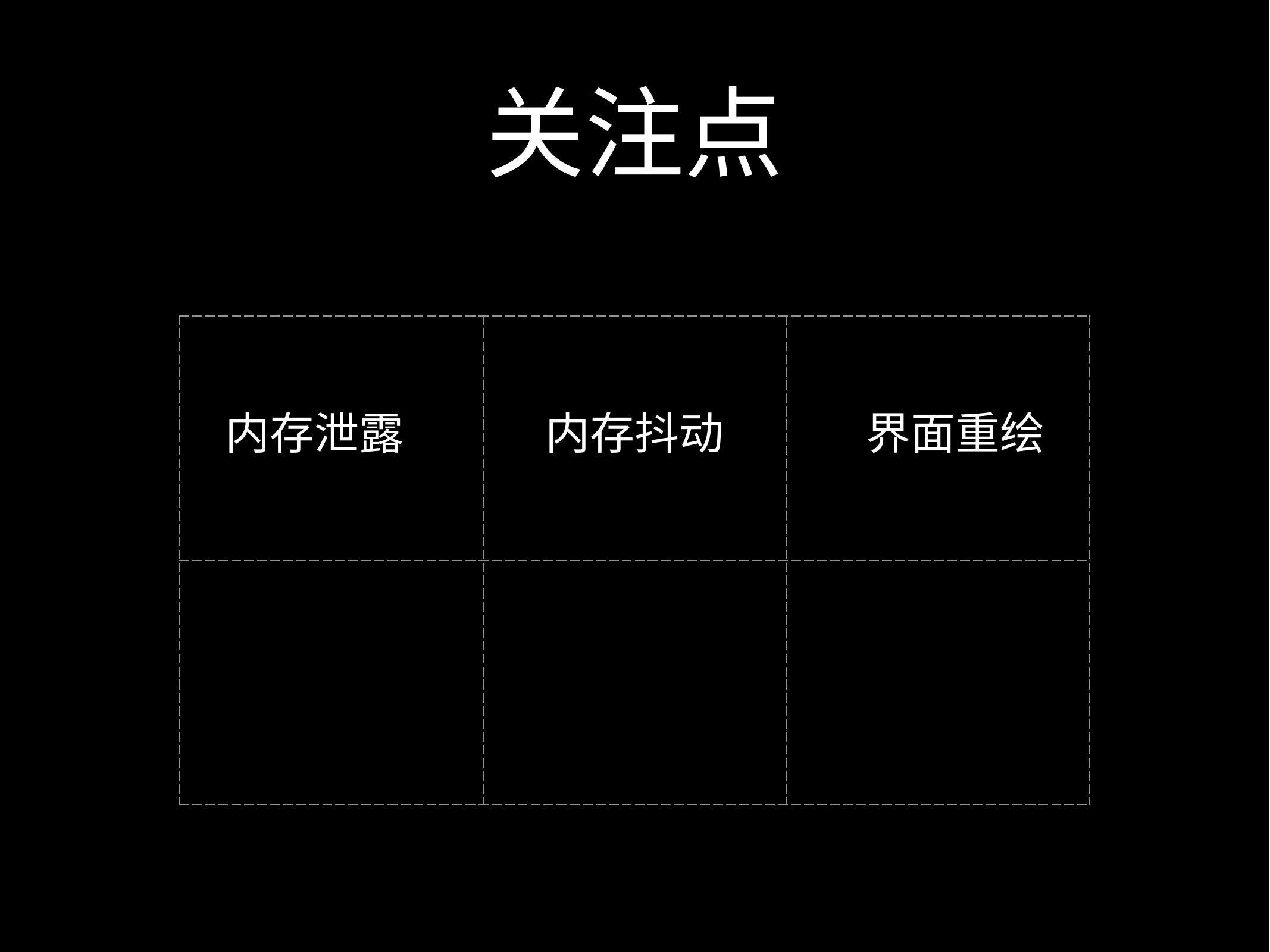

# 关注点
|  |  |  |
| --- | --- | --- |
|  |  |  |
内存泄露
内存抖动
界面重绘